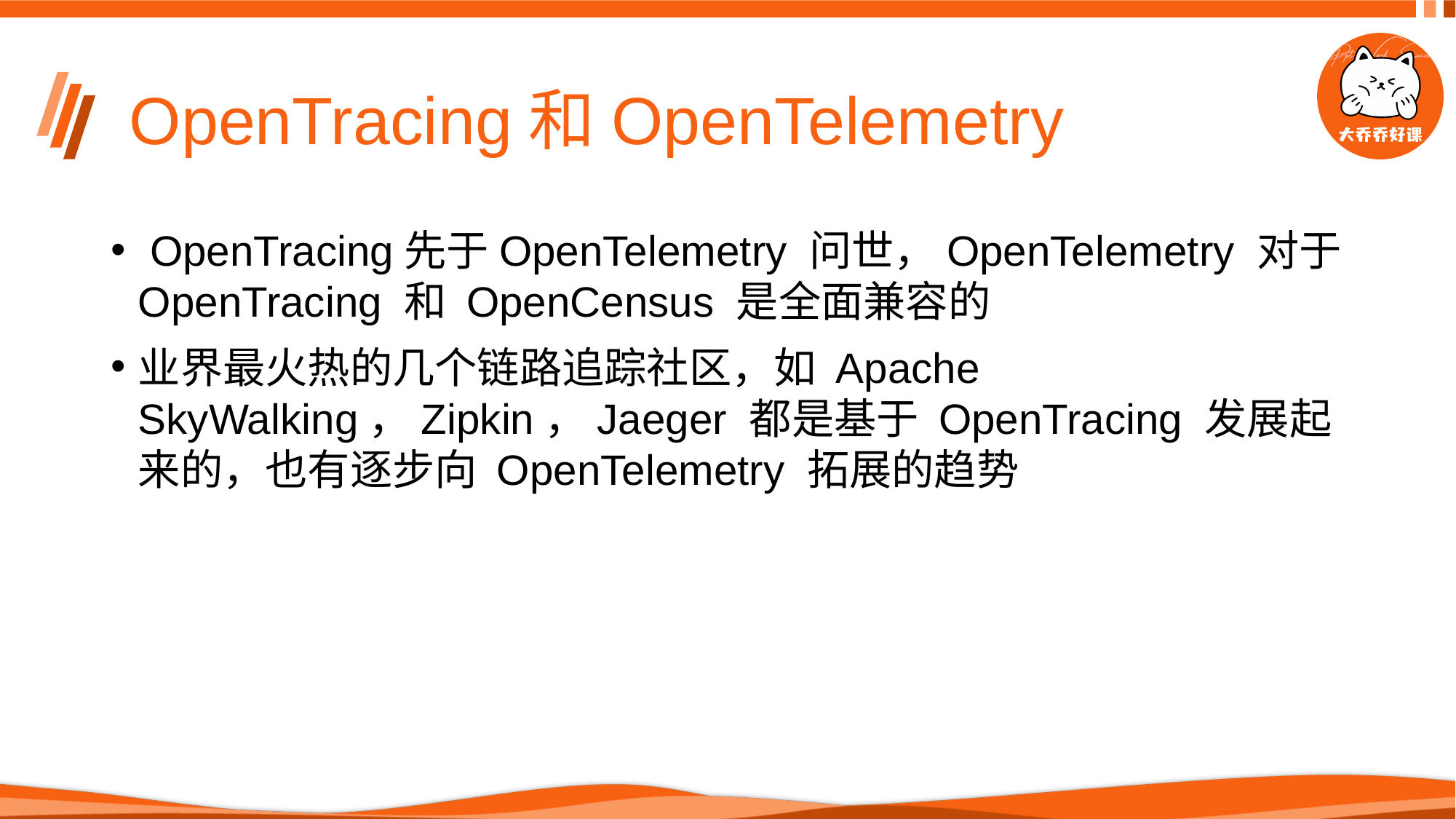

# OpenTracing和OpenTelemetry
 OpenTracing先于OpenTelemetry 问世，OpenTelemetry 对于 OpenTracing 和 OpenCensus 是全面兼容的
业界最火热的几个链路追踪社区，如 Apache SkyWalking，Zipkin，Jaeger 都是基于 OpenTracing 发展起来的，也有逐步向 OpenTelemetry 拓展的趋势